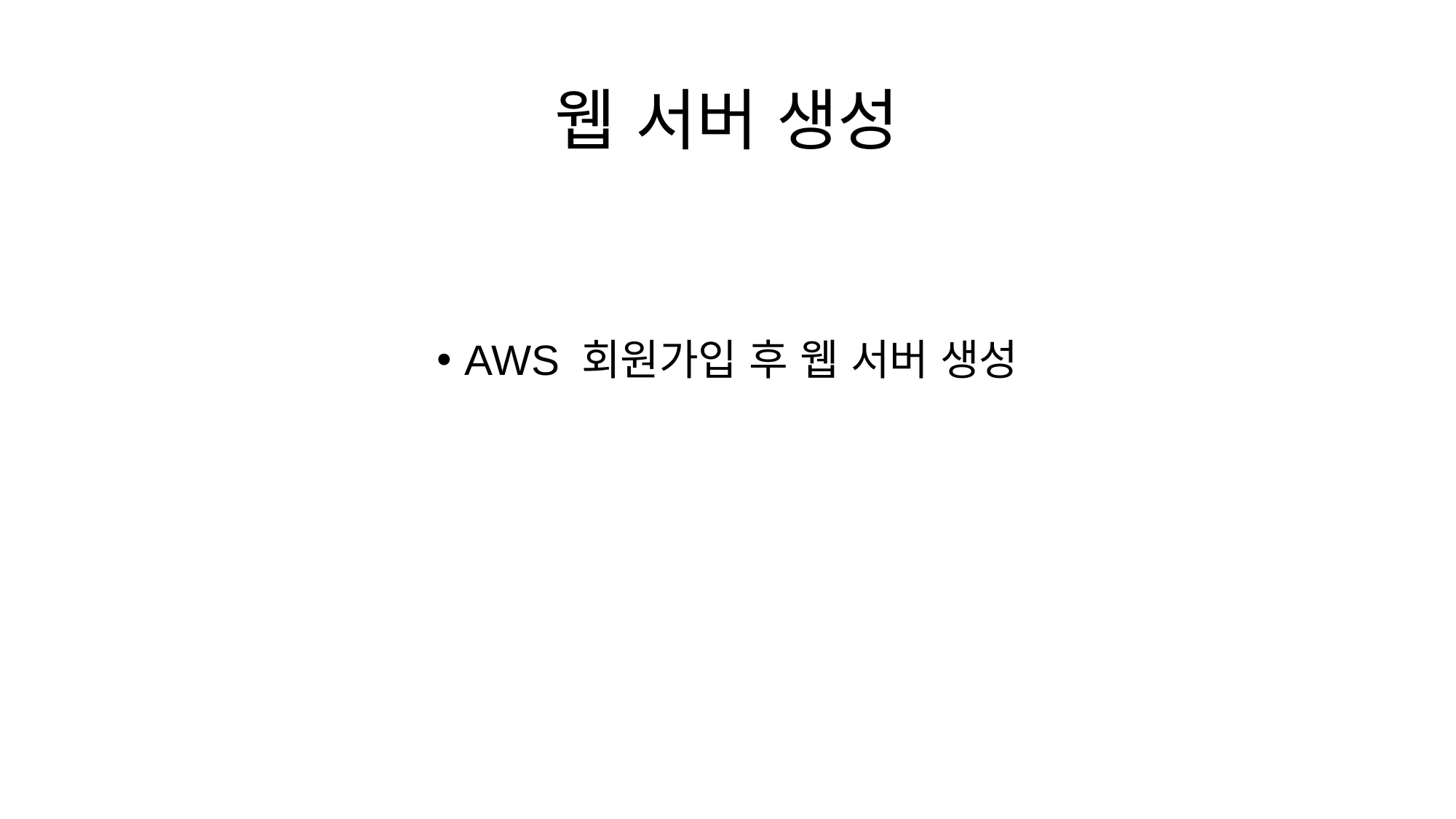

# 웹 서버 생성
AWS 회원가입 후 웹 서버 생성